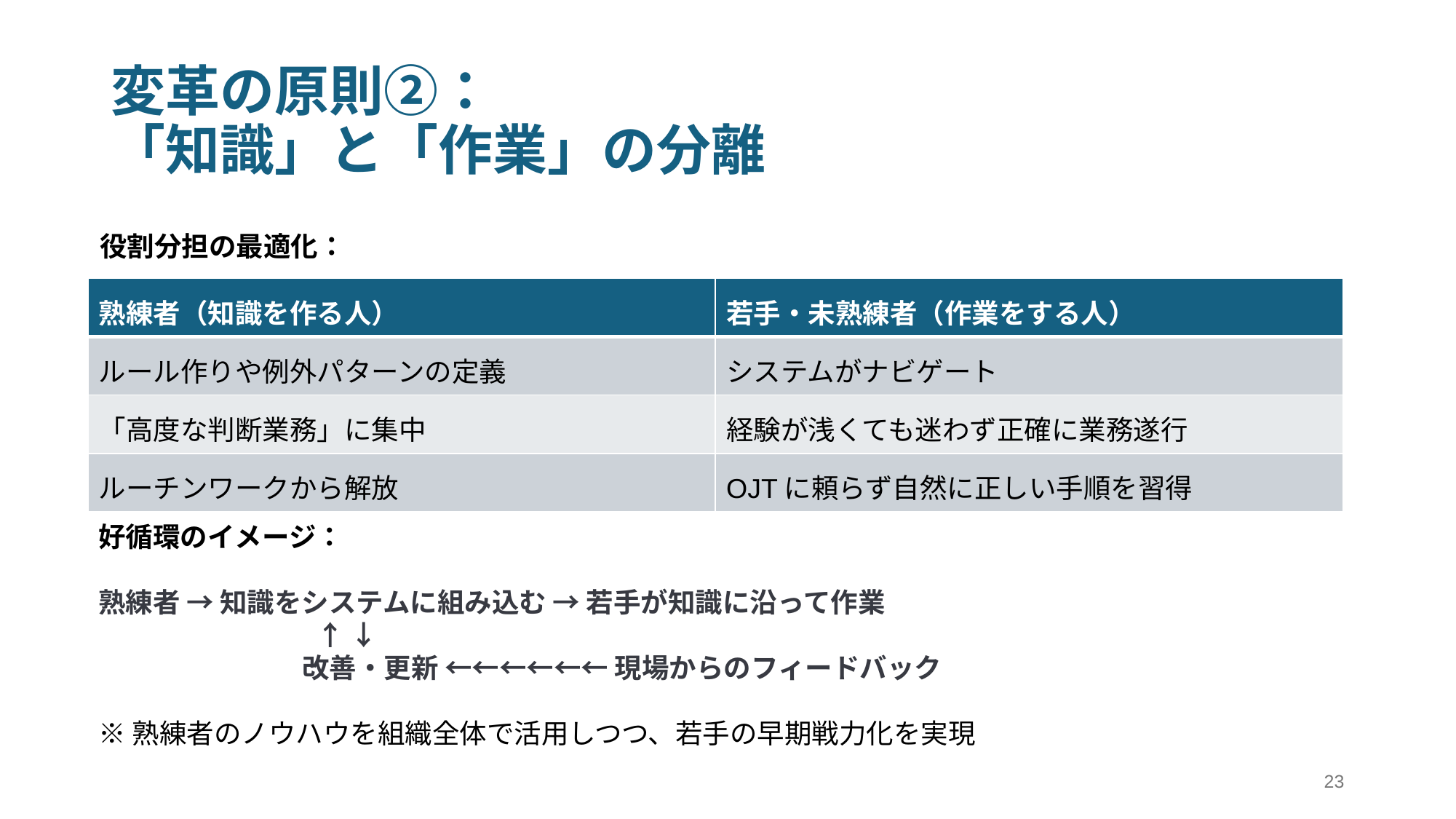

# 変革の原則②： 「知識」と「作業」の分離
役割分担の最適化：
| 熟練者（知識を作る人） | 若手・未熟練者（作業をする人） |
| --- | --- |
| ルール作りや例外パターンの定義 | システムがナビゲート |
| 「高度な判断業務」に集中 | 経験が浅くても迷わず正確に業務遂行 |
| ルーチンワークから解放 | OJTに頼らず自然に正しい手順を習得 |
好循環のイメージ：

熟練者 → 知識をシステムに組み込む → 若手が知識に沿って作業
　　　　　　　　↑ ↓
 　　　　　　　改善・更新 ←←←←←← 現場からのフィードバック

※熟練者のノウハウを組織全体で活用しつつ、若手の早期戦力化を実現

23